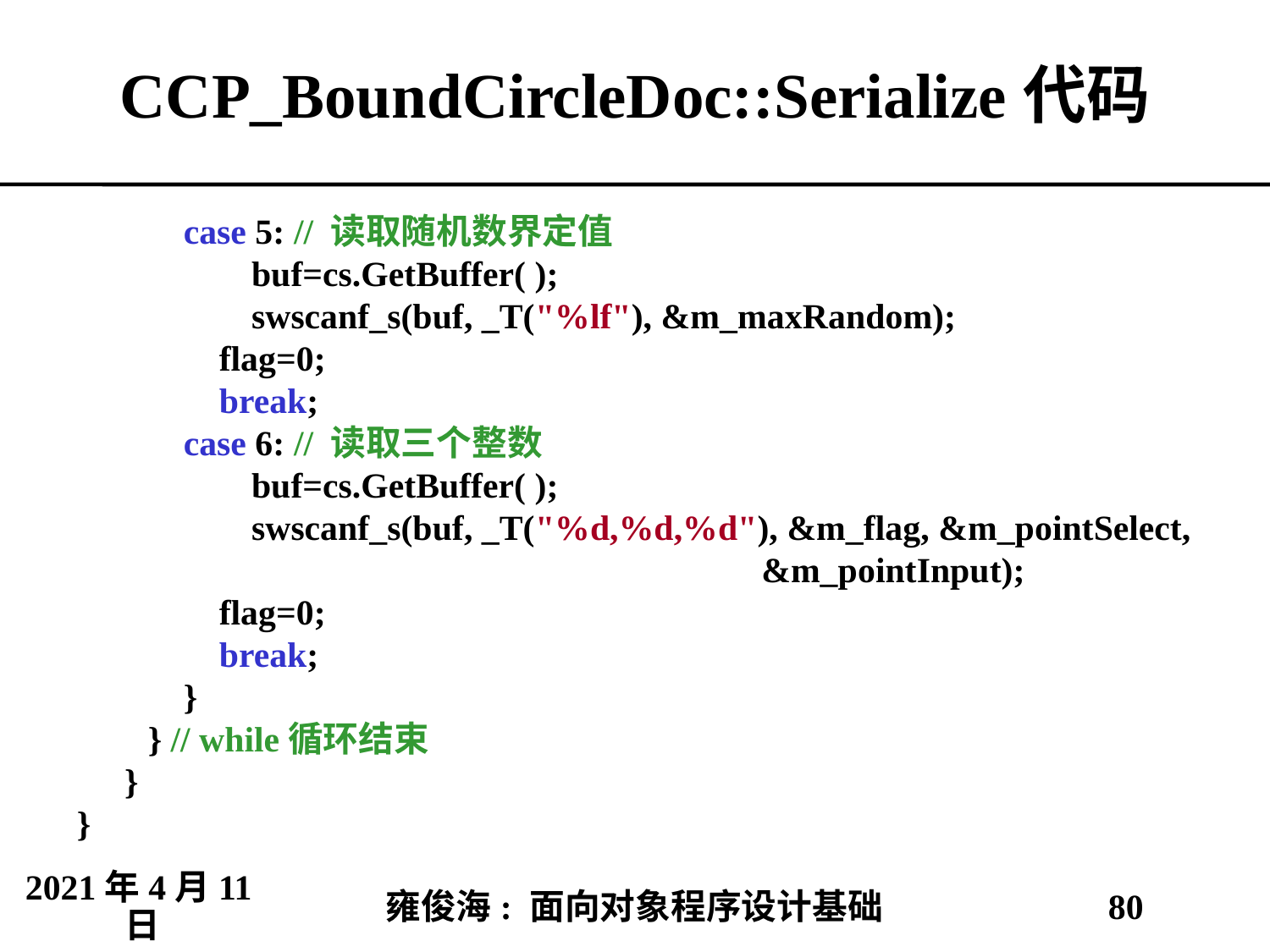

# CCP_BoundCircleDoc::Serialize代码

            case 5: // 读取随机数界定值
		buf=cs.GetBuffer( );
		swscanf_s(buf, _T("%lf"), &m_maxRandom);
                flag=0;
                break;
            case 6: // 读取三个整数
		buf=cs.GetBuffer( );
		swscanf_s(buf, _T("%d,%d,%d"), &m_flag, &m_pointSelect,
                                                                             &m_pointInput);
                flag=0;
                break;
            }
        } // while循环结束
	}
}
2021年4月11日
雍俊海: 面向对象程序设计基础
80